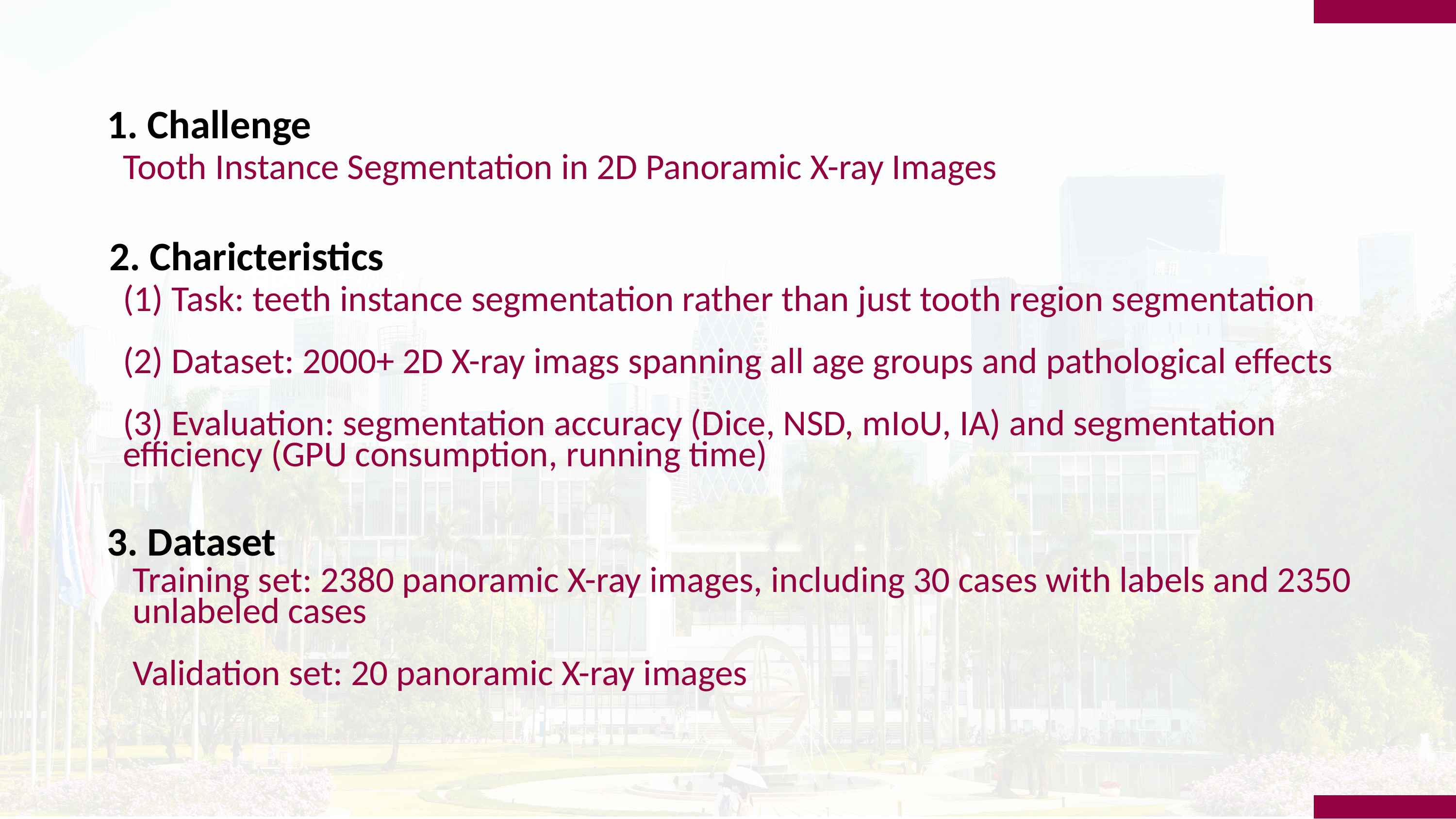

1. Challenge
Tooth Instance Segmentation in 2D Panoramic X-ray Images
2. Charicteristics
国内现状概述
(1) Task: teeth instance segmentation rather than just tooth region segmentation

(2) Dataset: 2000+ 2D X-ray imags spanning all age groups and pathological effects

(3) Evaluation: segmentation accuracy (Dice, NSD, mIoU, IA) and segmentation efficiency (GPU consumption, running time)
3. Dataset

Training set: 2380 panoramic X-ray images, including 30 cases with labels and 2350 unlabeled cases

Validation set: 20 panoramic X-ray images